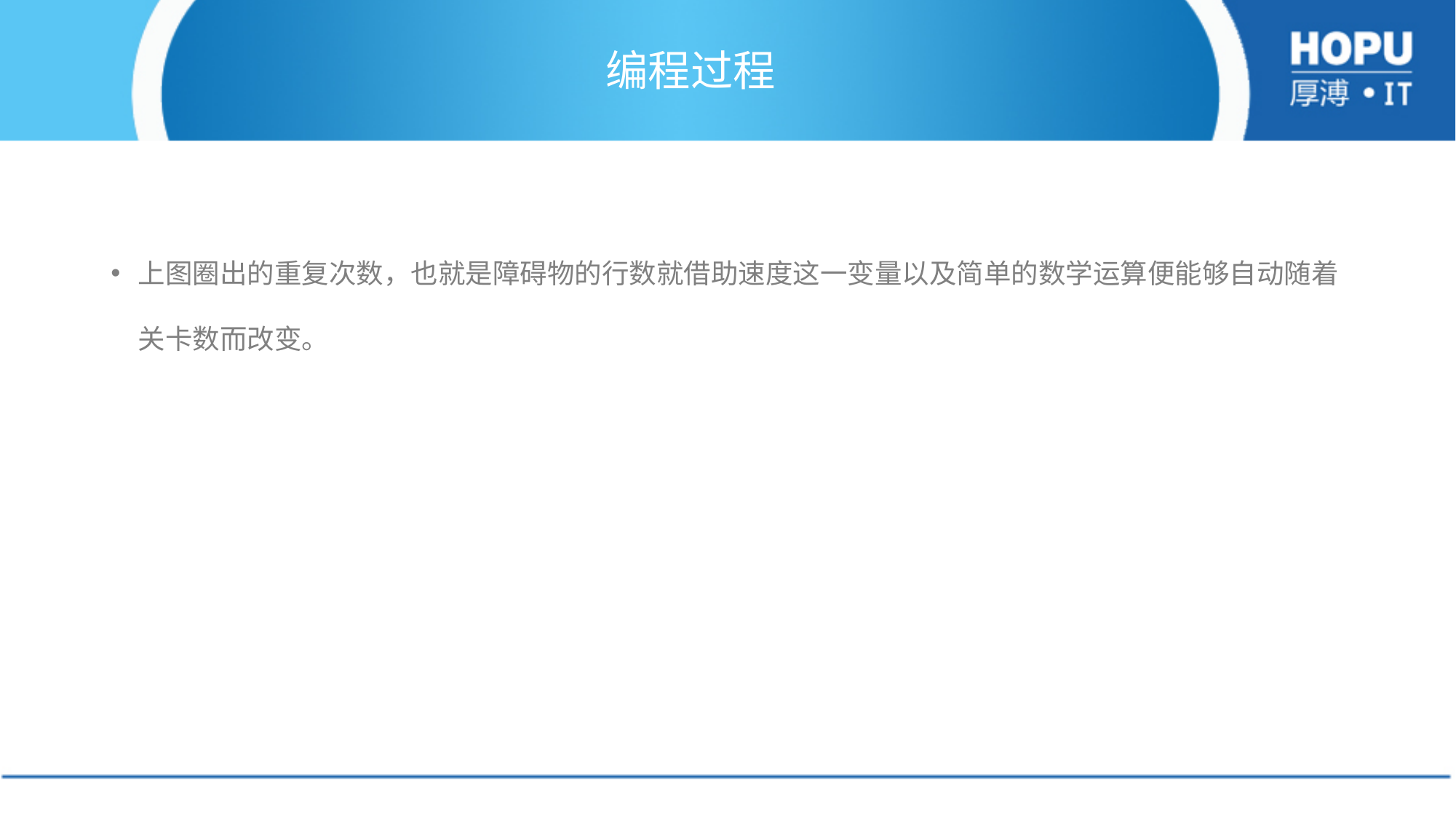

# 编程过程
上图圈出的重复次数，也就是障碍物的行数就借助速度这一变量以及简单的数学运算便能够自动随着关卡数而改变。